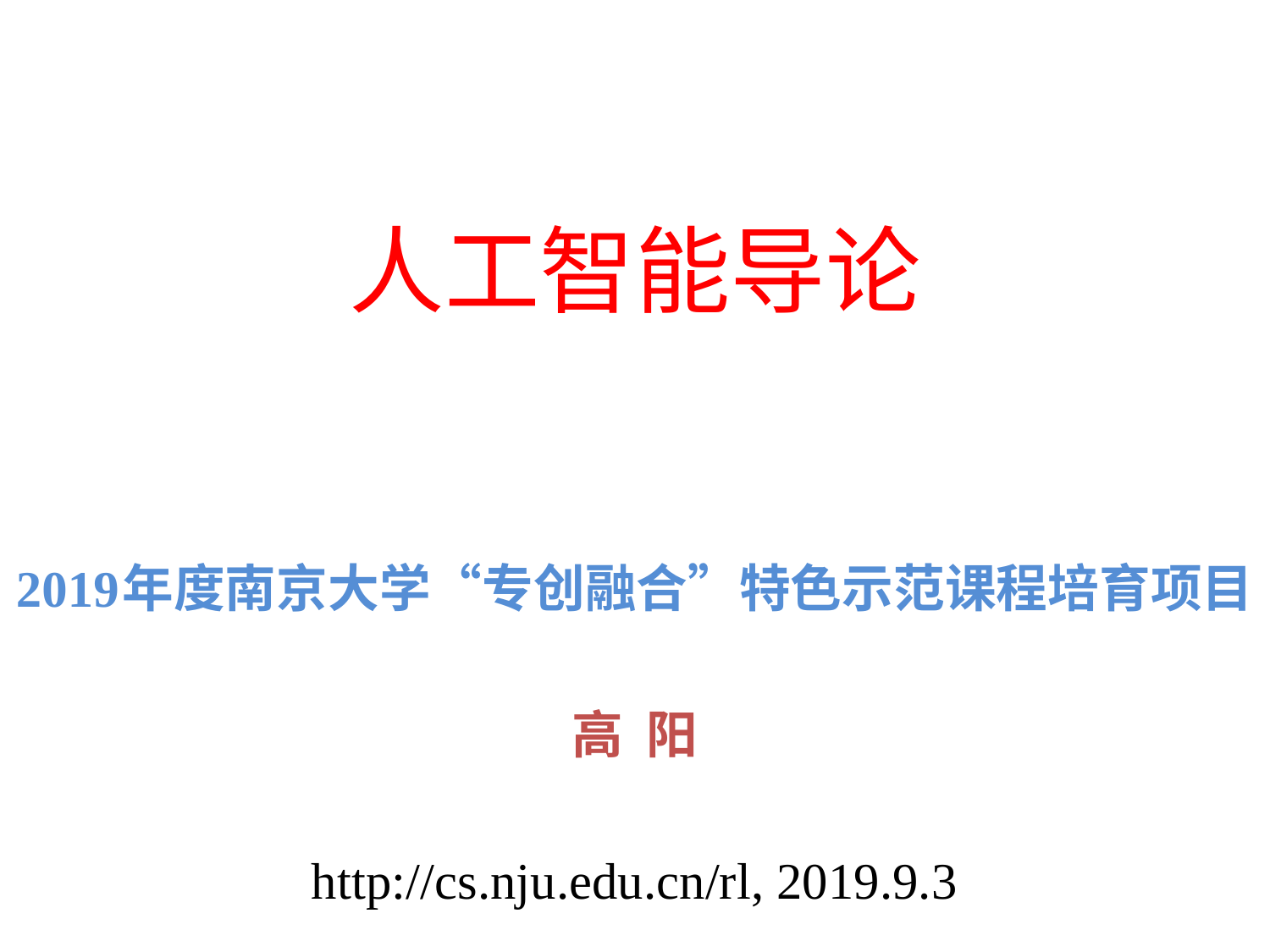

# 人工智能导论
2019年度南京大学“专创融合”特色示范课程培育项目
高  阳
http://cs.nju.edu.cn/rl, 2019.9.3